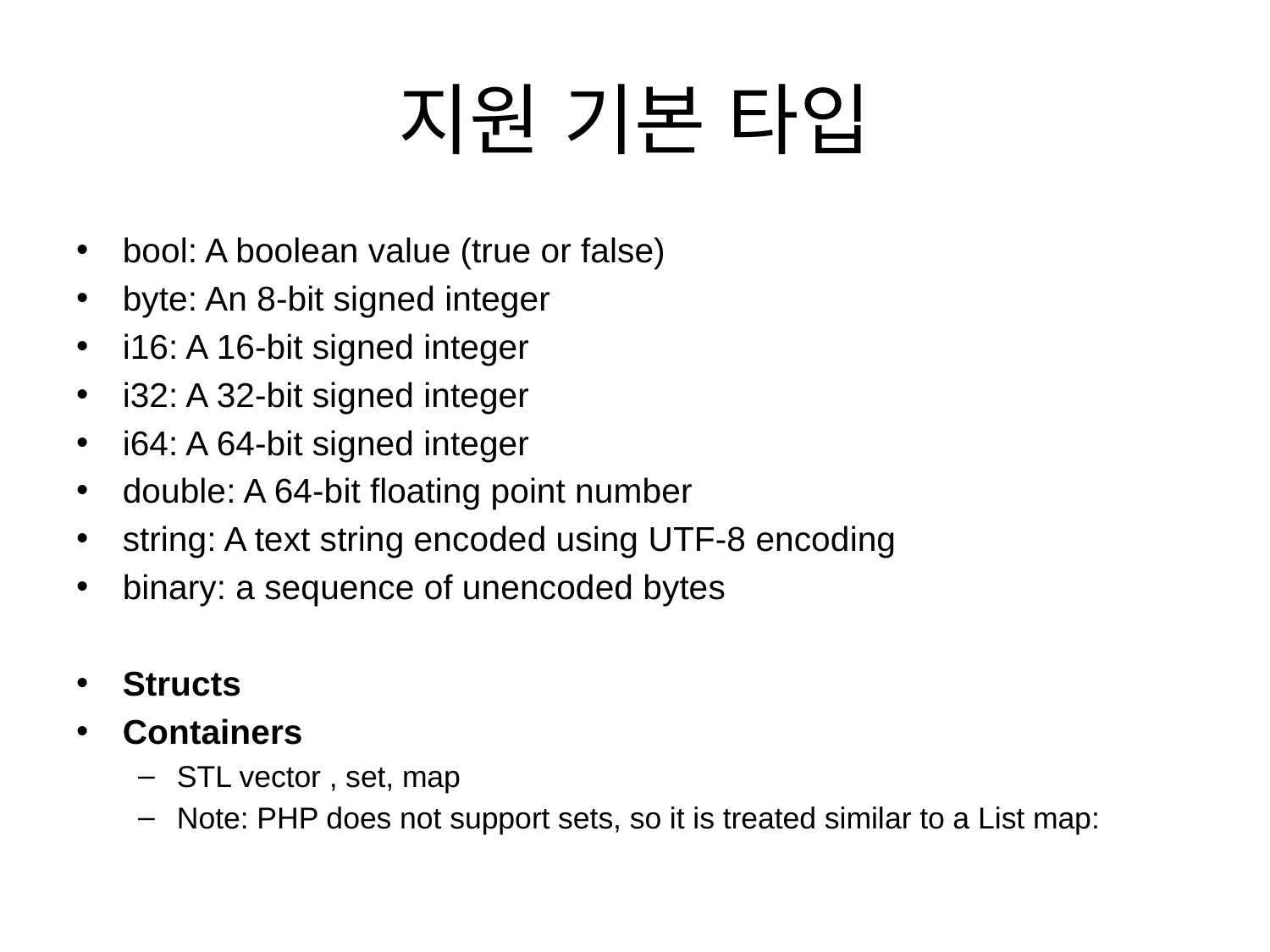

# 지원 기본 타입
bool: A boolean value (true or false)
byte: An 8-bit signed integer
i16: A 16-bit signed integer
i32: A 32-bit signed integer
i64: A 64-bit signed integer
double: A 64-bit floating point number
string: A text string encoded using UTF-8 encoding
binary: a sequence of unencoded bytes

Structs
Containers
STL vector , set, map
Note: PHP does not support sets, so it is treated similar to a List map: